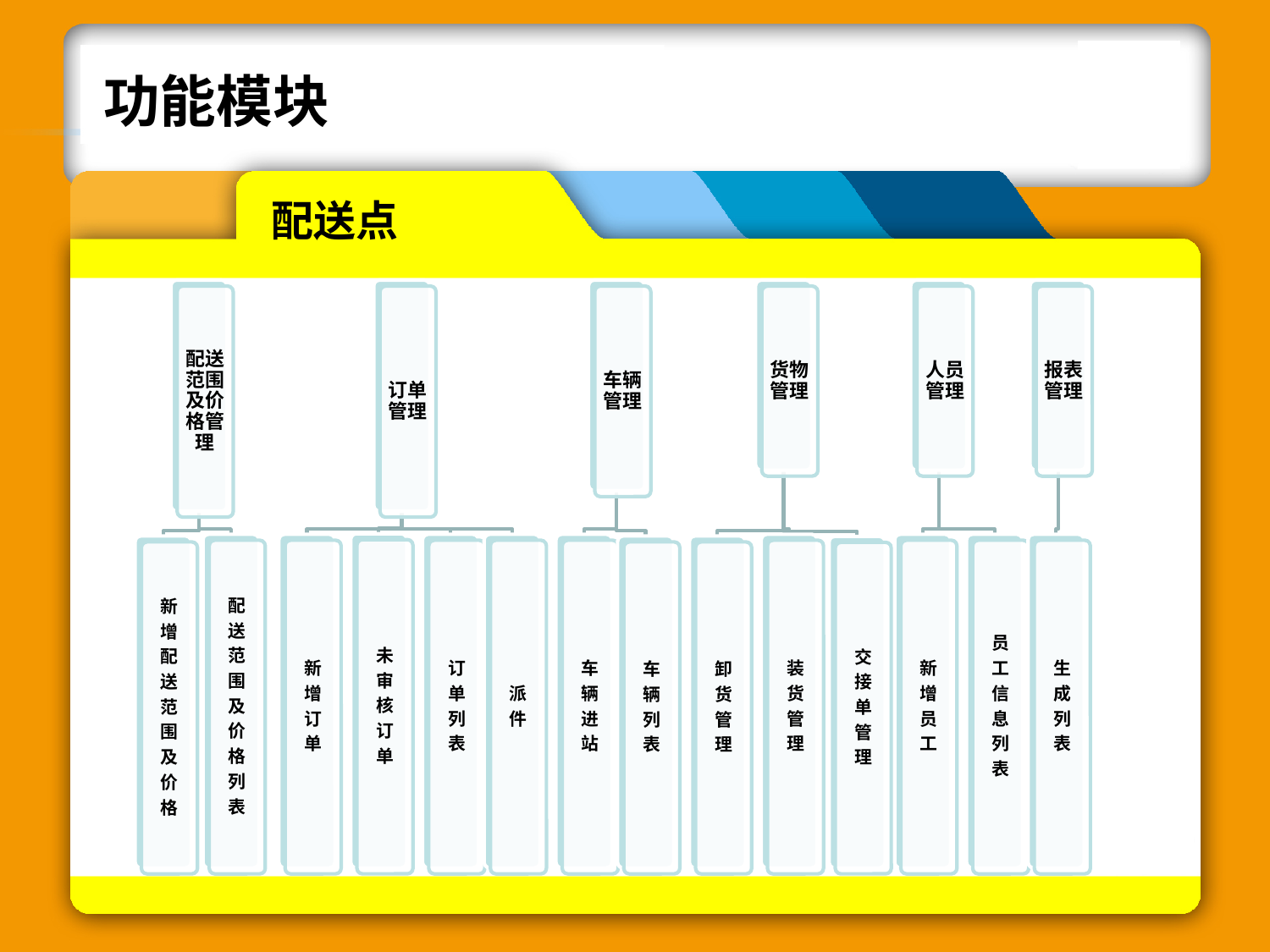

功能模块
配送点
配送范围及价格管理
新
增
配
送
范
围
及
价
格
配
送
范
围
及
价
格
列
表
订单管理
新
增
订
单
未
审
核
订
单
订
单
列
表
派
件
车辆管理
车
辆
进
站
车
辆
列
表
货物管理
卸
货
管
理
装
货
管
理
交
接
单
管
理
人员管理
新
增
员
工
员
工
信
息
列
表
报表管理
生
成
列
表